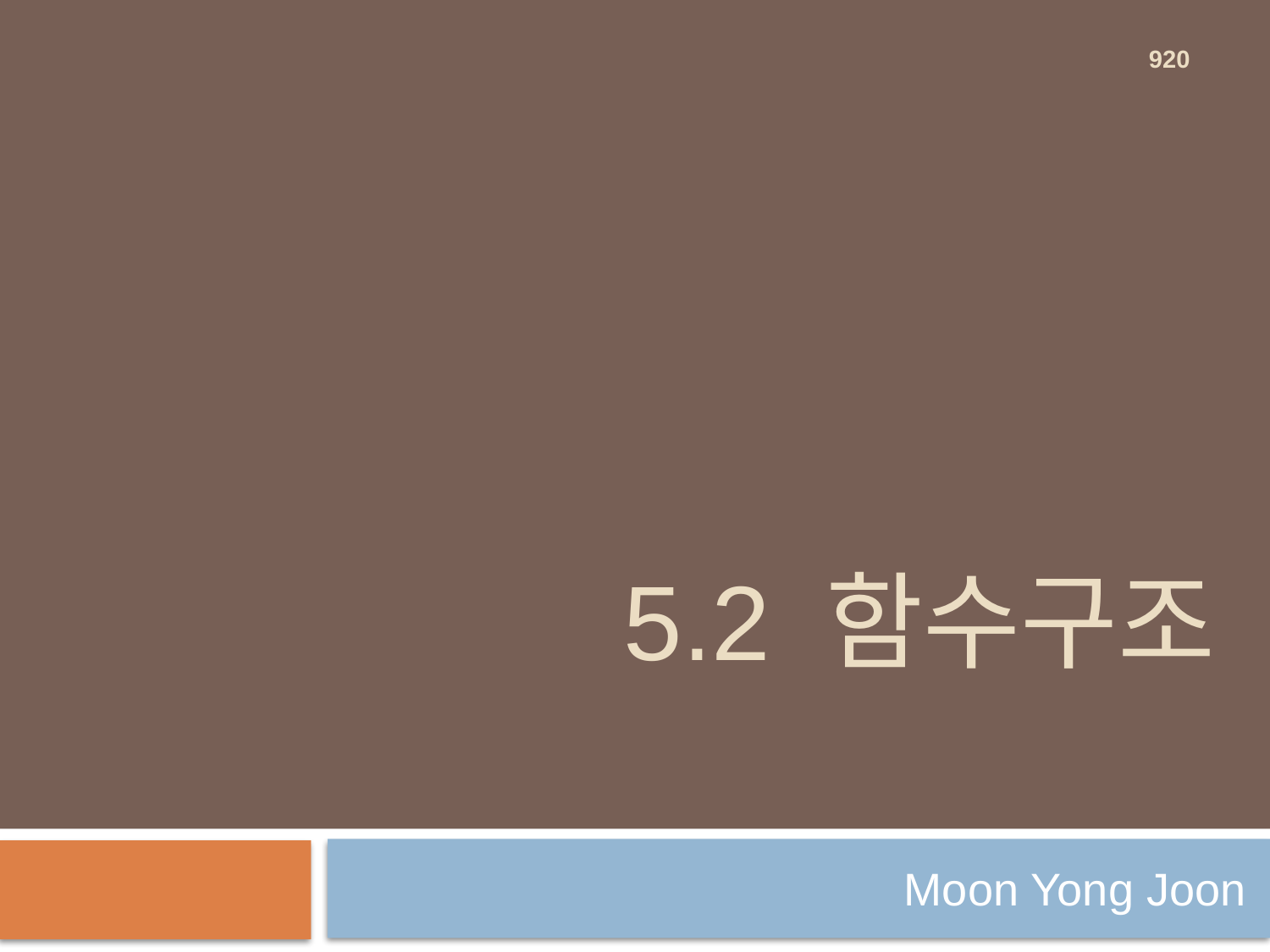

920
# 5.2 함수구조
Moon Yong Joon